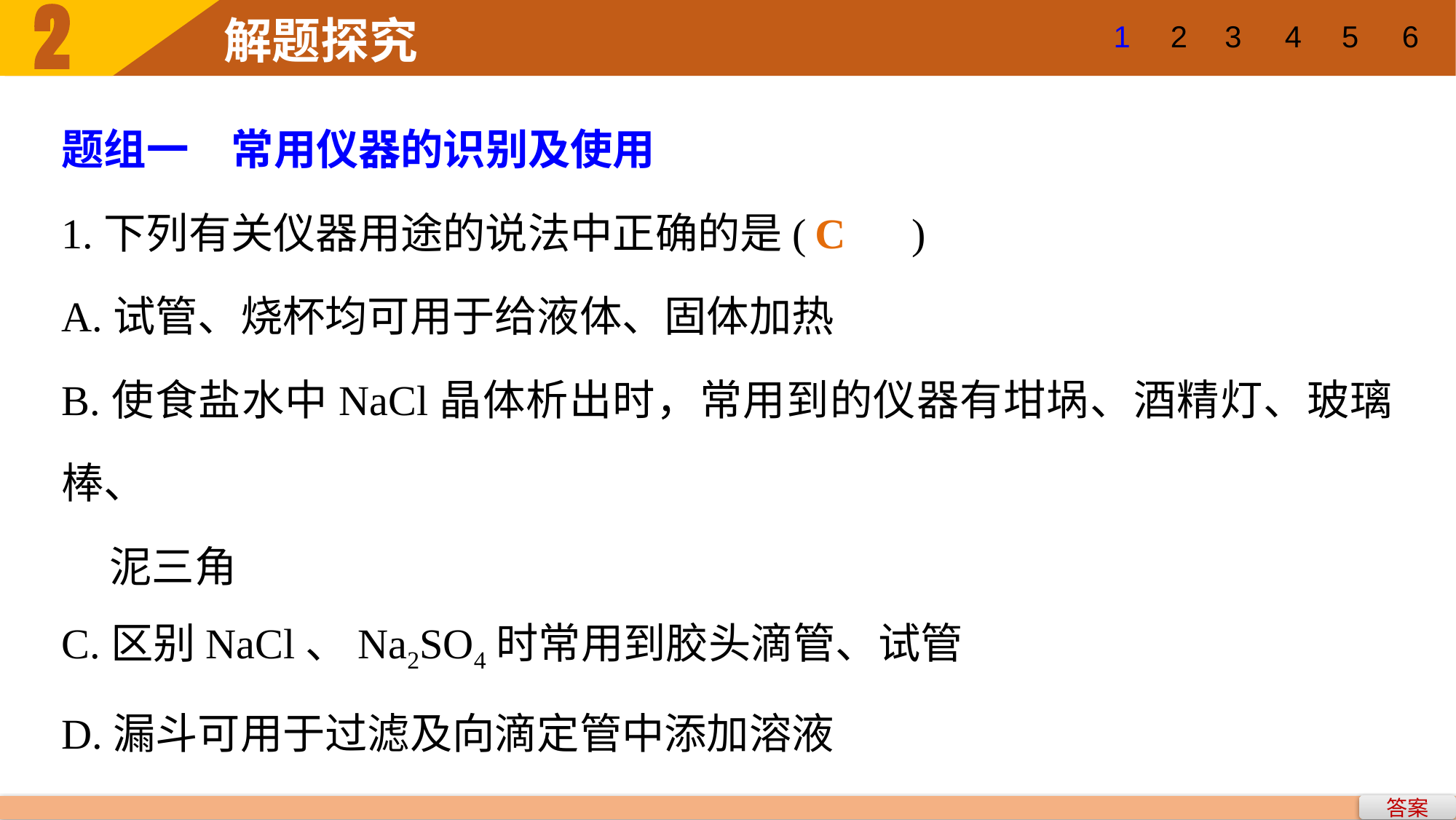

1
2
3
4
5
6
题组一　常用仪器的识别及使用
1.下列有关仪器用途的说法中正确的是(　　)
A.试管、烧杯均可用于给液体、固体加热
B.使食盐水中NaCl晶体析出时，常用到的仪器有坩埚、酒精灯、玻璃棒、
    泥三角
C.区别NaCl、Na2SO4时常用到胶头滴管、试管
D.漏斗可用于过滤及向滴定管中添加溶液
C
答案